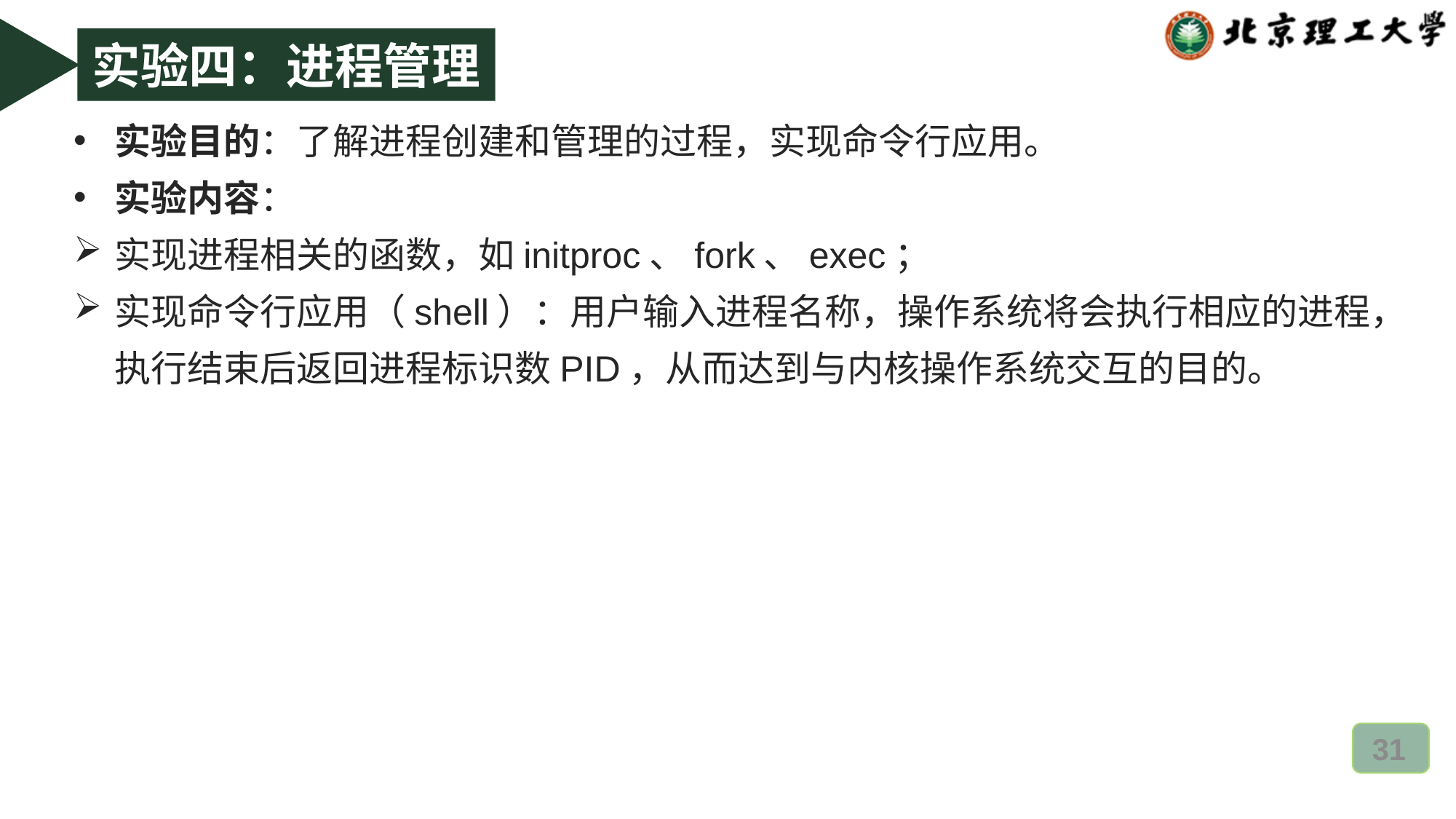

实验四：进程管理
实验目的：了解进程创建和管理的过程，实现命令行应用。
实验内容：
实现进程相关的函数，如initproc、fork、exec；
实现命令行应用（shell）：用户输入进程名称，操作系统将会执行相应的进程，执行结束后返回进程标识数PID，从而达到与内核操作系统交互的目的。

31